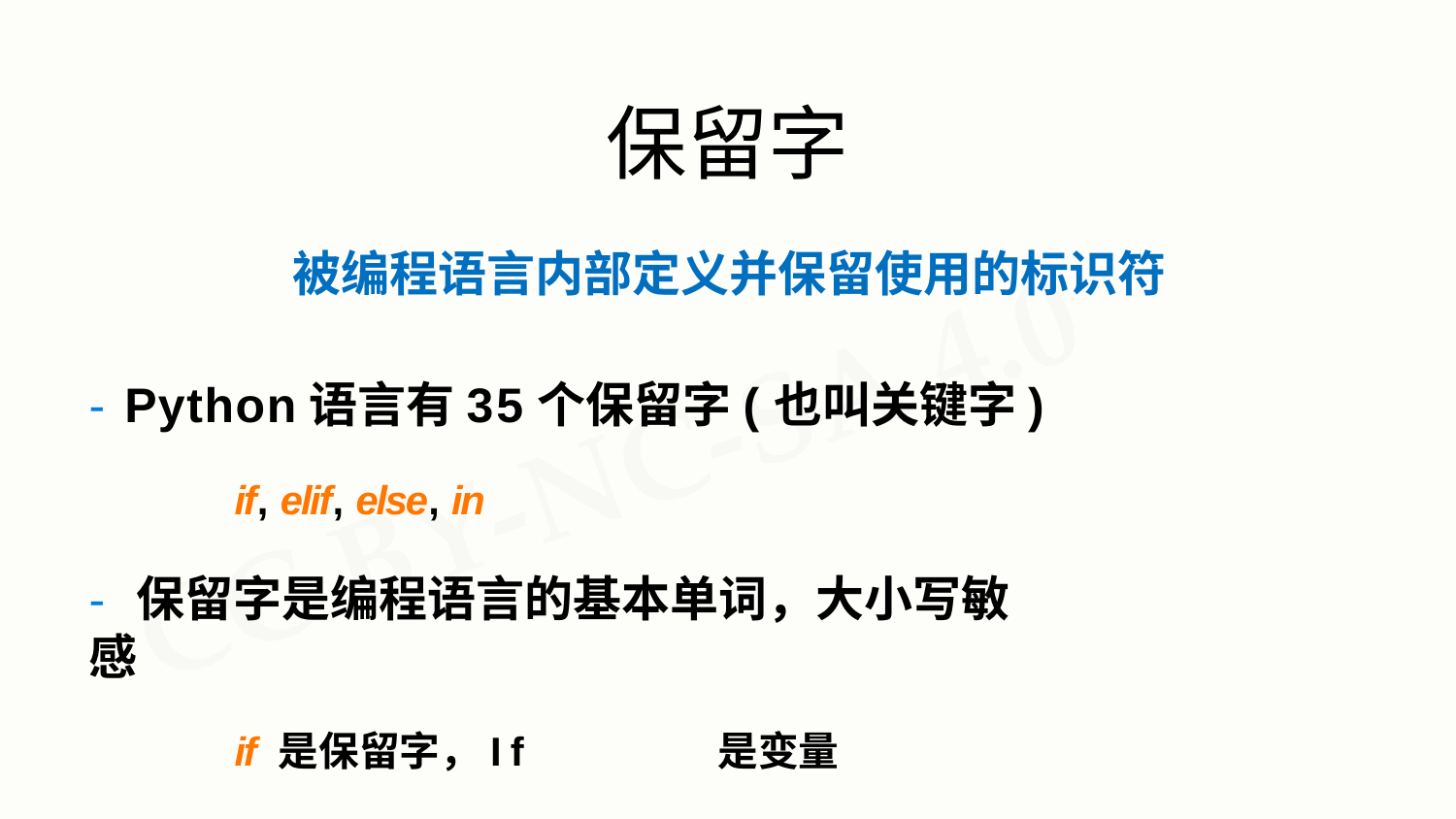

保留字
# 被编程语言内部定义并保留使用的标识符

- Python语言有35个保留字(也叫关键字)
if, elif, else, in

- 保留字是编程语言的基本单词，大小写敏感
if 是保留字，If	是变量